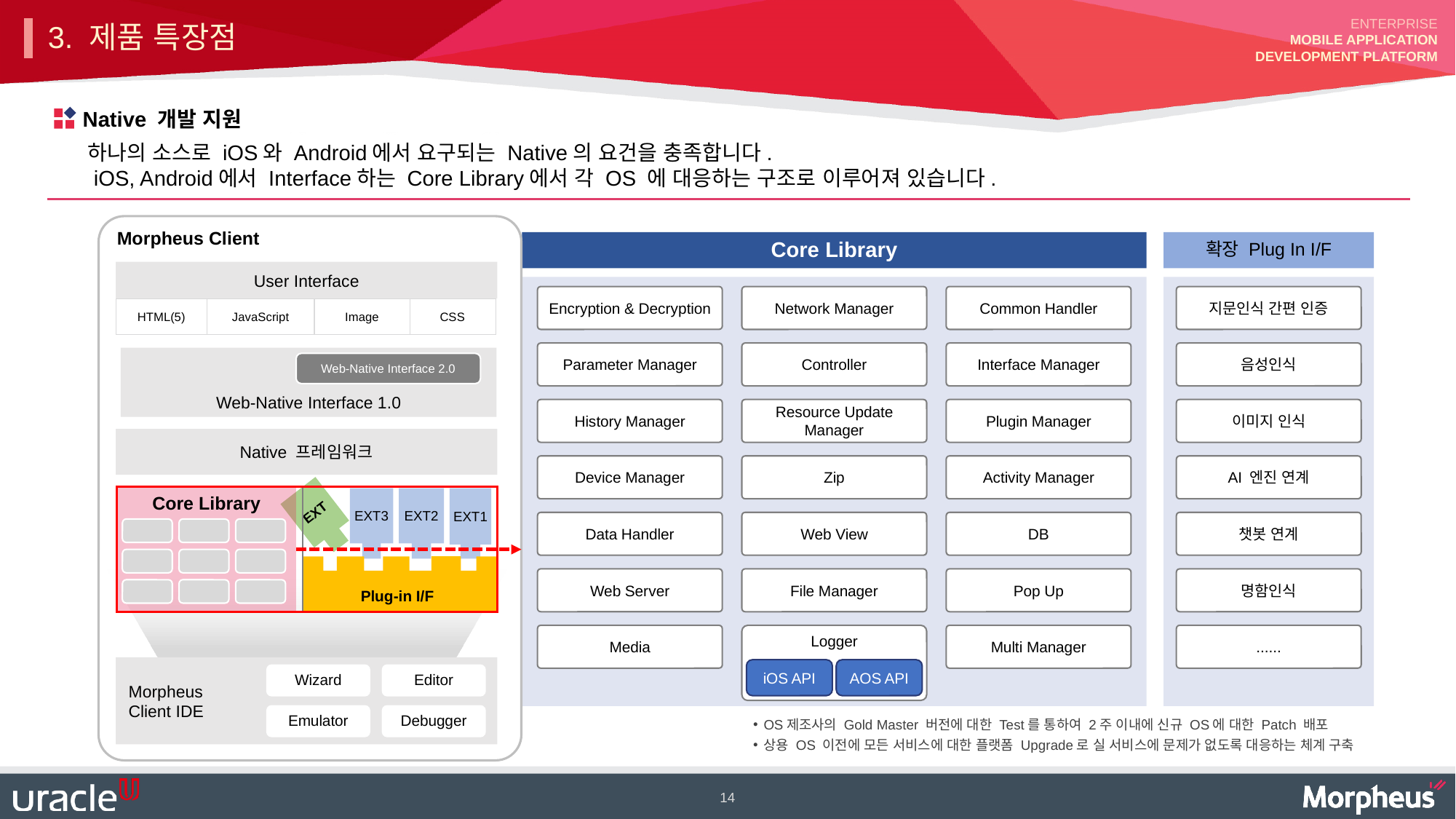

3. 제품 특장점
Native 개발 지원

하나의 소스로 iOS와 Android에서 요구되는 Native의 요건을 충족합니다.
 iOS, Android에서 Interface하는 Core Library에서 각 OS 에 대응하는 구조로 이루어져 있습니다.
Morpheus Client
Core Library
확장 Plug In I/F

Encryption & Decryption
Network Manager
Common Handler
지문인식 간편 인증
Parameter Manager
Controller
Interface Manager
음성인식
History Manager
Resource Update
Manager
Plugin Manager
이미지 인식
Device Manager
Zip
Activity Manager
AI 엔진 연계
Data Handler
Web View
DB
챗봇 연계
Web Server
File Manager
Pop Up
명함인식
Media
Logger
Multi Manager
......
AOS API
iOS API
User Interface
HTML(5)
JavaScript
Image
CSS

Web-Native Interface 1.0
Web-Native Interface 2.0
Native 프레임워크
EXT

Core Library

EXT3
EXT2
EXT1

Plug-in I/F

Morpheus
Client IDE
Wizard
Editor
Emulator
Debugger
OS제조사의 Gold Master 버전에 대한 Test를 통하여 2주 이내에 신규 OS에 대한 Patch 배포
상용 OS 이전에 모든 서비스에 대한 플랫폼 Upgrade로 실 서비스에 문제가 없도록 대응하는 체계 구축